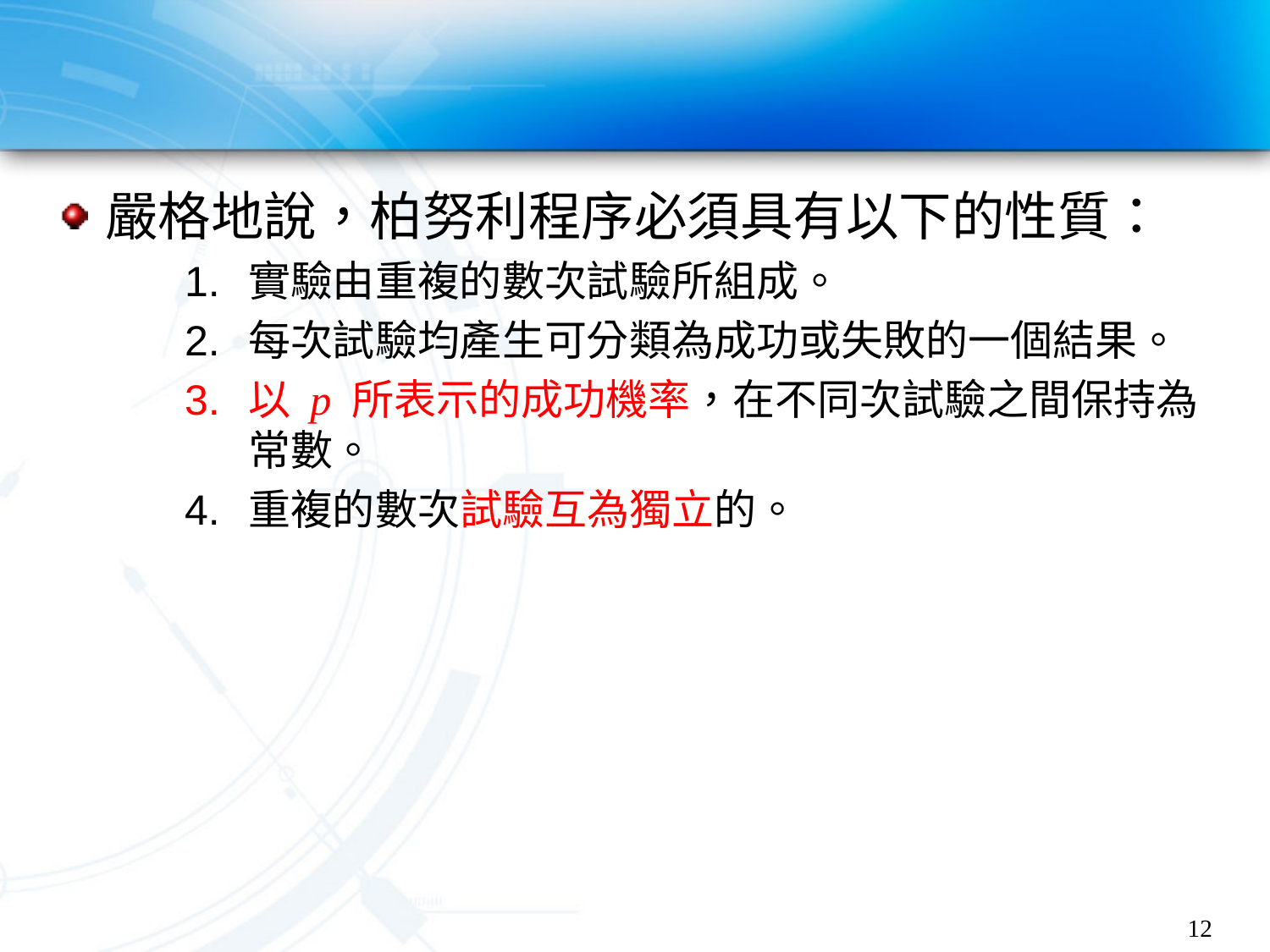

#
嚴格地說，柏努利程序必須具有以下的性質：
實驗由重複的數次試驗所組成。
每次試驗均產生可分類為成功或失敗的一個結果。
以 p 所表示的成功機率，在不同次試驗之間保持為常數。
重複的數次試驗互為獨立的。
12